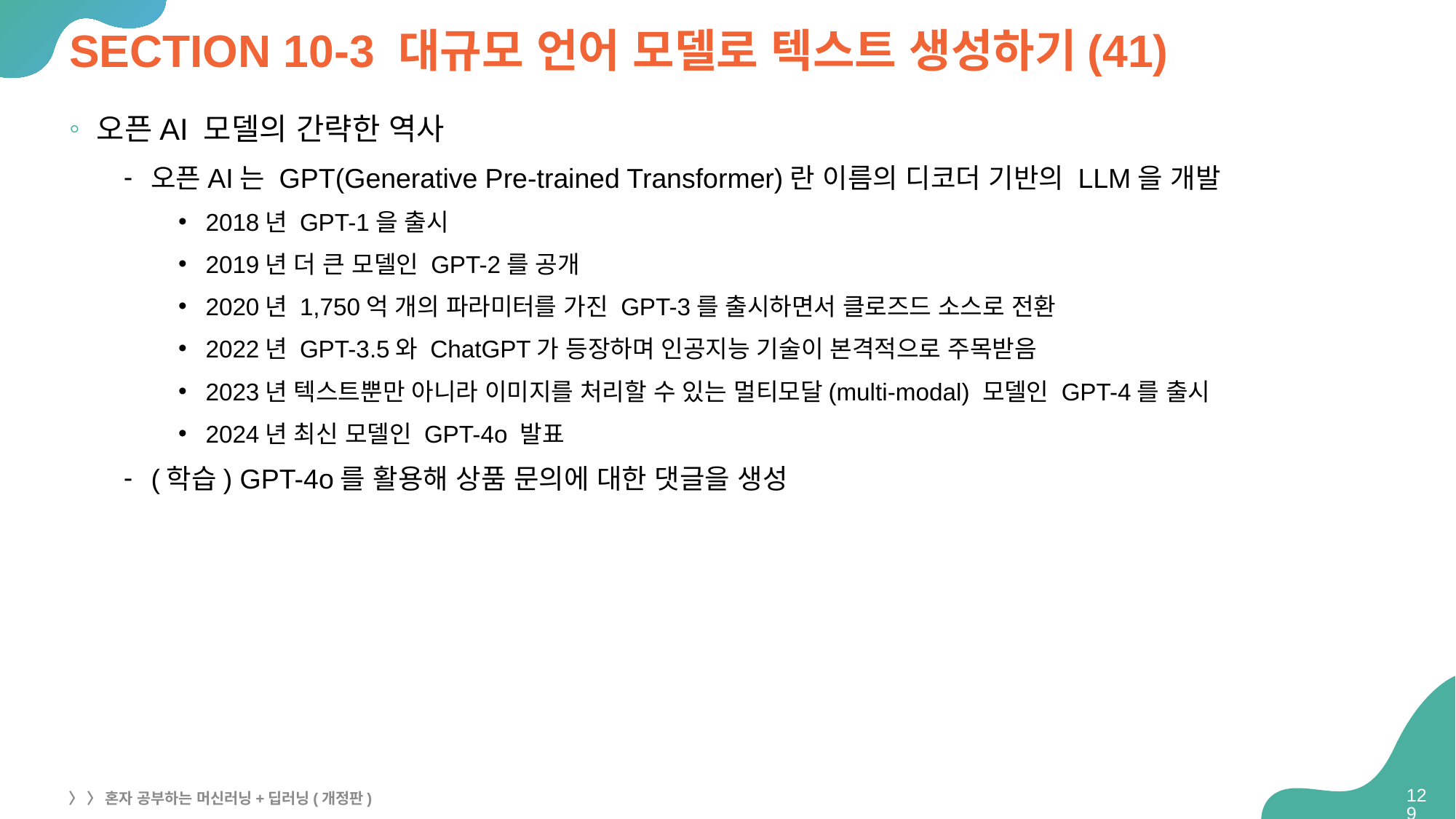

# SECTION 10-3 대규모 언어 모델로 텍스트 생성하기(41)
오픈AI 모델의 간략한 역사
오픈AI는 GPT(Generative Pre-trained Transformer)란 이름의 디코더 기반의 LLM을 개발
2018년 GPT-1을 출시
2019년 더 큰 모델인 GPT-2를 공개
2020년 1,750억 개의 파라미터를 가진 GPT-3를 출시하면서 클로즈드 소스로 전환
2022년 GPT-3.5와 ChatGPT가 등장하며 인공지능 기술이 본격적으로 주목받음
2023년 텍스트뿐만 아니라 이미지를 처리할 수 있는 멀티모달(multi-modal) 모델인 GPT-4를 출시
2024년 최신 모델인 GPT-4o 발표
(학습) GPT-4o를 활용해 상품 문의에 대한 댓글을 생성
129
〉 〉 혼자 공부하는 머신러닝+딥러닝(개정판)